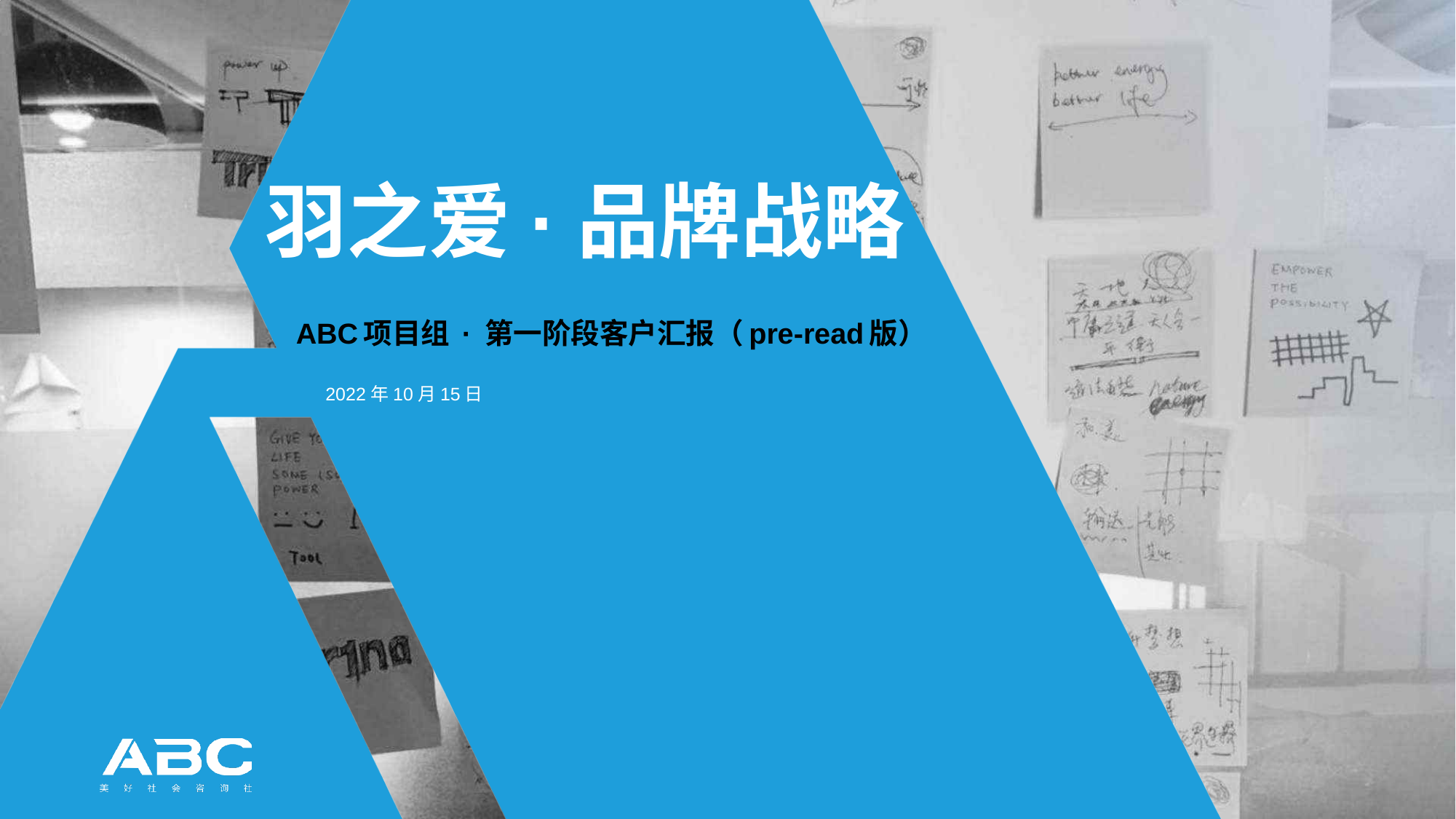

# 羽之爱·品牌战略
ABC项目组 · 第一阶段客户汇报（pre-read版）
2022年10月15日
1